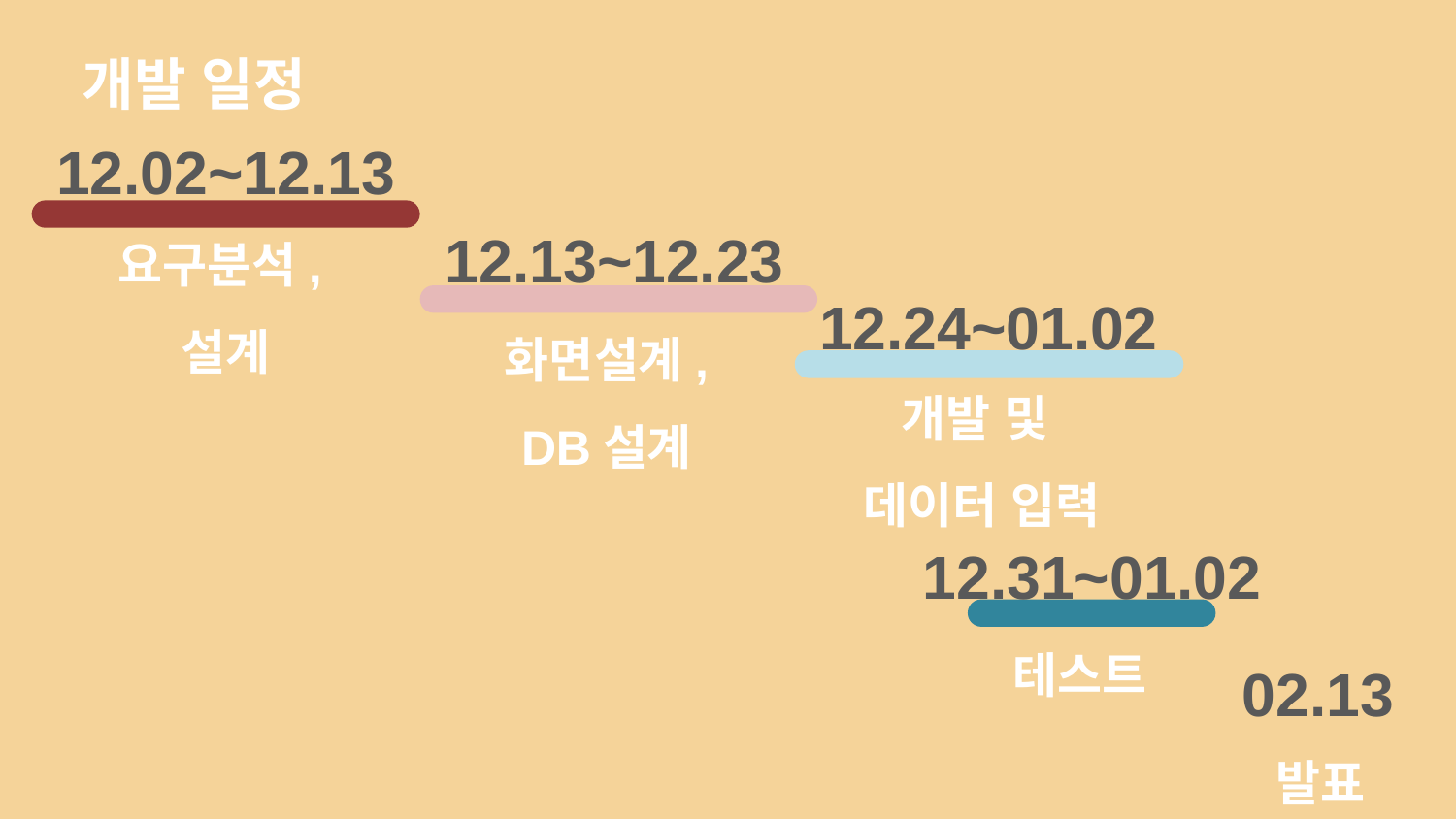

개발 일정
12.02~12.13
요구분석,설계

12.13~12.23
12.24~01.02

화면설계,
DB설계

개발 및
데이터 입력
12.31~01.02

테스트
02.13
발표